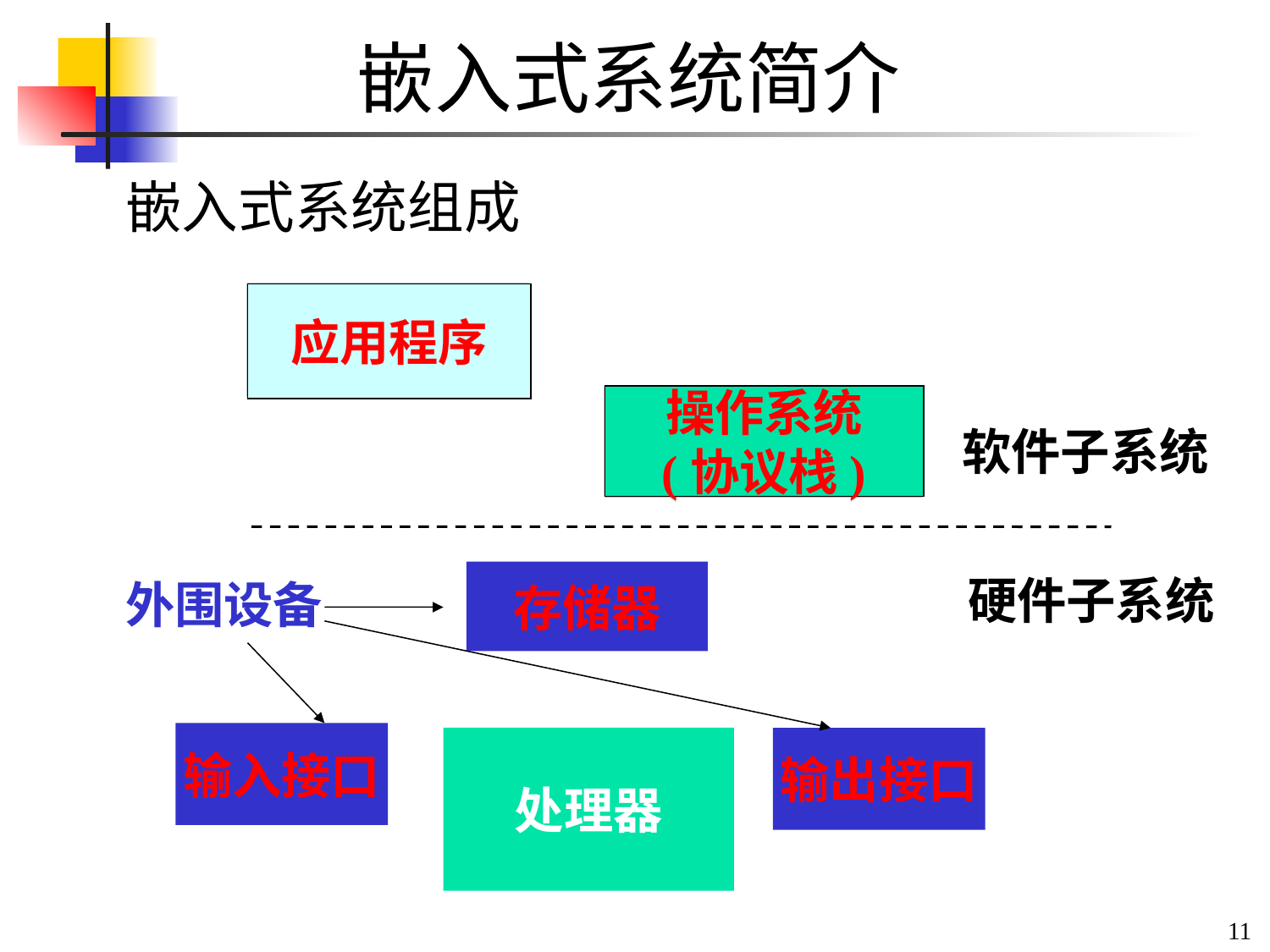

嵌入式系统简介
嵌入式系统组成
应用程序
操作系统
(协议栈)
软件子系统

存储器
硬件子系统
外围设备

输入接口
处理器
输出接口